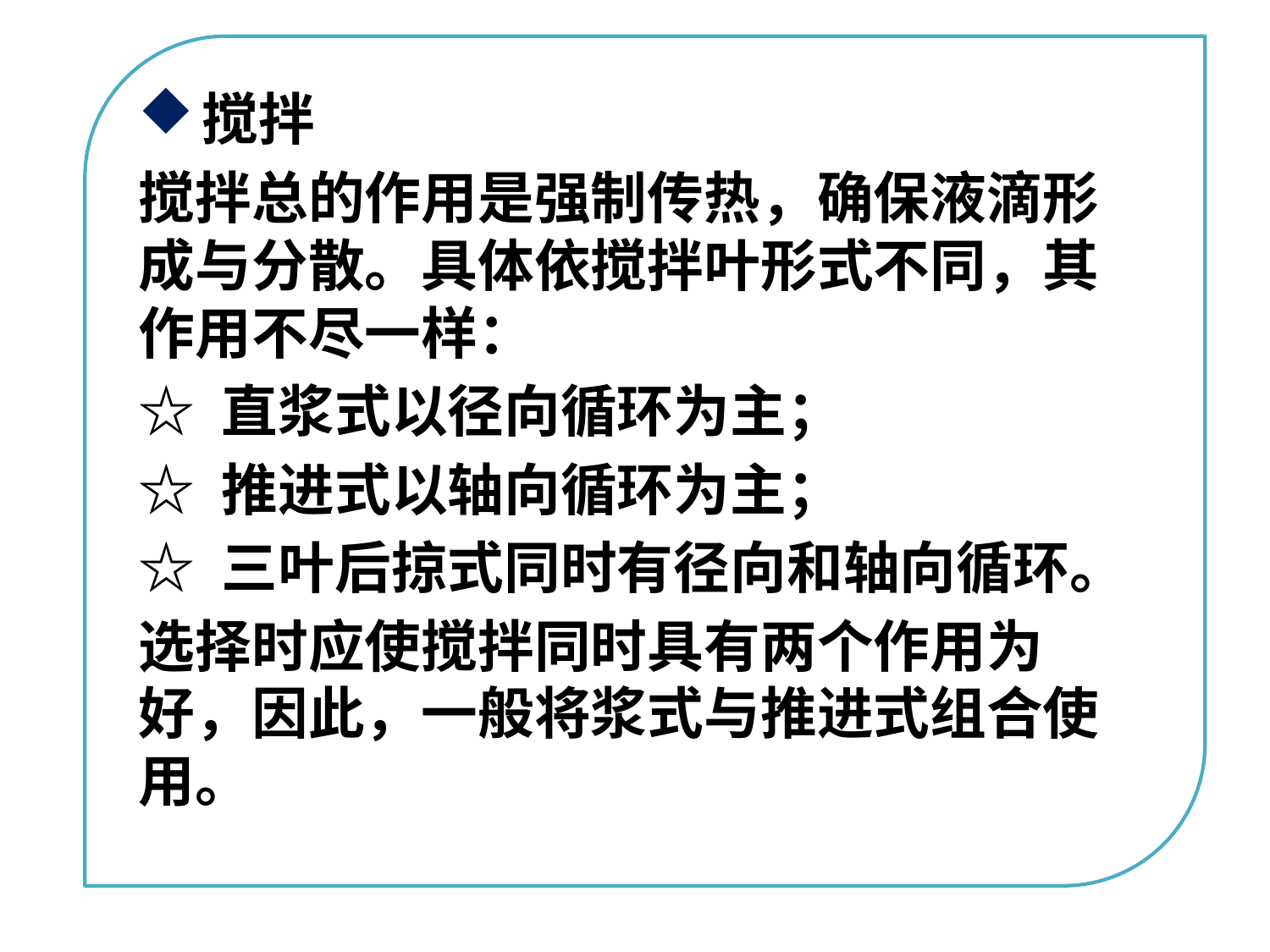

搅拌
搅拌总的作用是强制传热，确保液滴形成与分散。具体依搅拌叶形式不同，其作用不尽一样：
☆ 直浆式以径向循环为主；
☆ 推进式以轴向循环为主；
☆ 三叶后掠式同时有径向和轴向循环。
选择时应使搅拌同时具有两个作用为好，因此，一般将浆式与推进式组合使用。

点击添加文本
点击添加文本
点击添加文本
点击添加文本